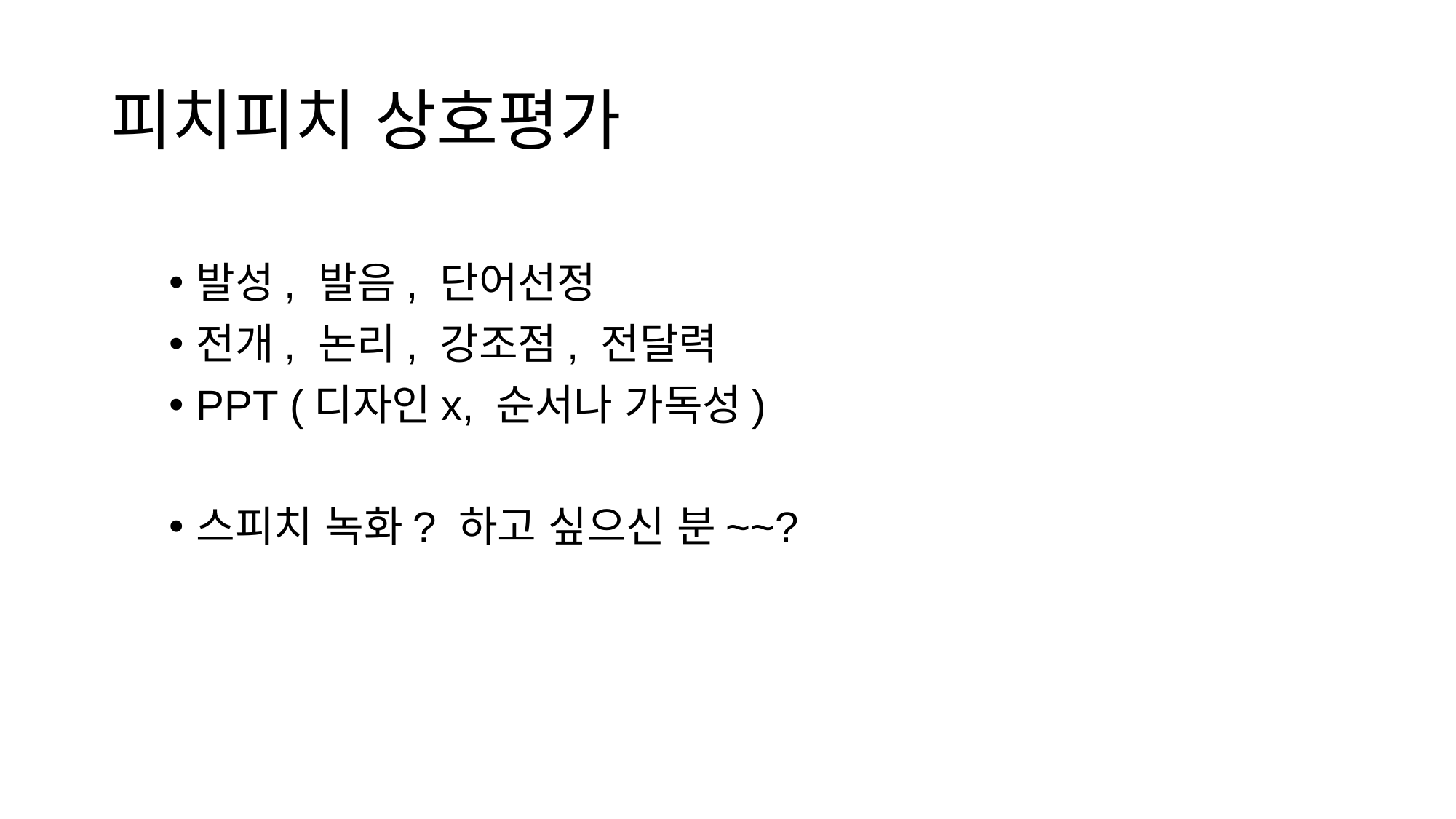

# 피치피치 상호평가
발성, 발음, 단어선정
전개, 논리, 강조점, 전달력
PPT (디자인x, 순서나 가독성)

스피치 녹화? 하고 싶으신 분~~?